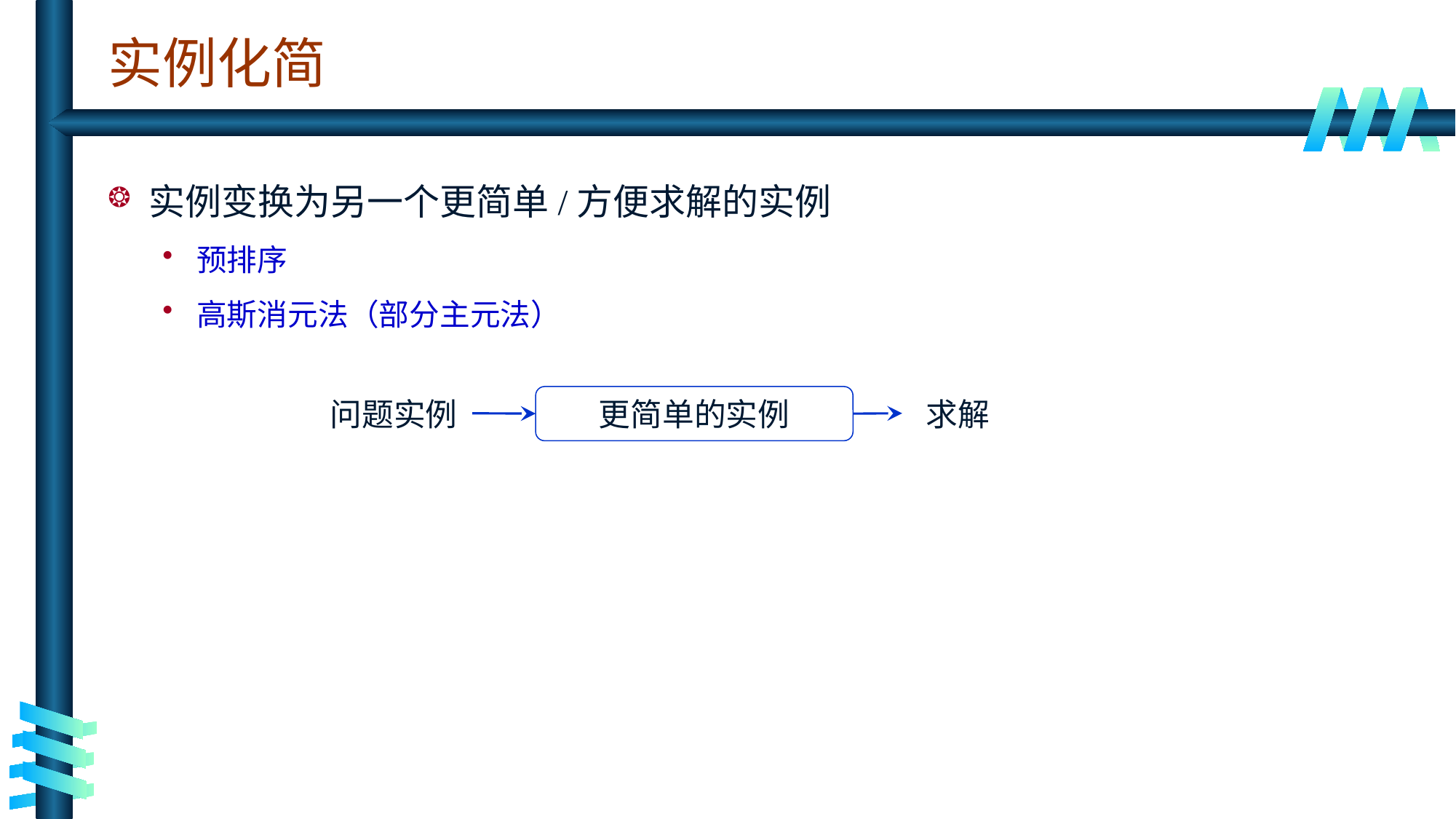

# 实例化简
实例变换为另一个更简单/方便求解的实例
预排序
高斯消元法（部分主元法）
更简单的实例
问题实例
求解